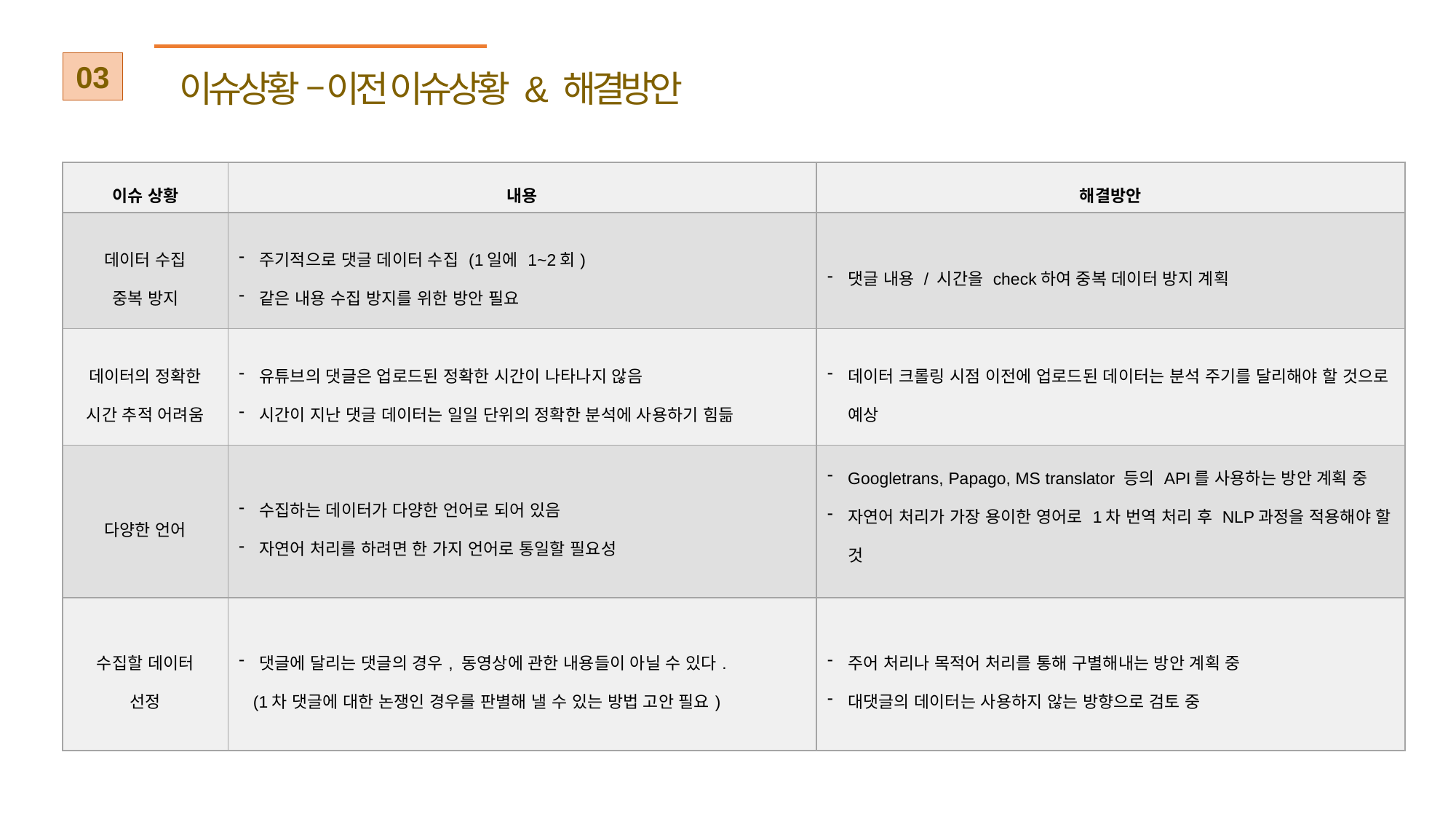

03
이슈상황 – 이전 이슈상황 & 해결방안
| 이슈 상황 | 내용 | 해결방안 |
| --- | --- | --- |
| 데이터 수집 중복 방지 | 주기적으로 댓글 데이터 수집 (1일에 1~2회) 같은 내용 수집 방지를 위한 방안 필요 | 댓글 내용 / 시간을 check하여 중복 데이터 방지 계획 |
| 데이터의 정확한 시간 추적 어려움 | 유튜브의 댓글은 업로드된 정확한 시간이 나타나지 않음 시간이 지난 댓글 데이터는 일일 단위의 정확한 분석에 사용하기 힘듦 | 데이터 크롤링 시점 이전에 업로드된 데이터는 분석 주기를 달리해야 할 것으로 예상 |
| 다양한 언어 | 수집하는 데이터가 다양한 언어로 되어 있음 자연어 처리를 하려면 한 가지 언어로 통일할 필요성 | Googletrans, Papago, MS translator 등의 API를 사용하는 방안 계획 중 자연어 처리가 가장 용이한 영어로 1차 번역 처리 후 NLP과정을 적용해야 할 것 |
| 수집할 데이터 선정 | 댓글에 달리는 댓글의 경우, 동영상에 관한 내용들이 아닐 수 있다. (1차 댓글에 대한 논쟁인 경우를 판별해 낼 수 있는 방법 고안 필요) | 주어 처리나 목적어 처리를 통해 구별해내는 방안 계획 중 대댓글의 데이터는 사용하지 않는 방향으로 검토 중 |